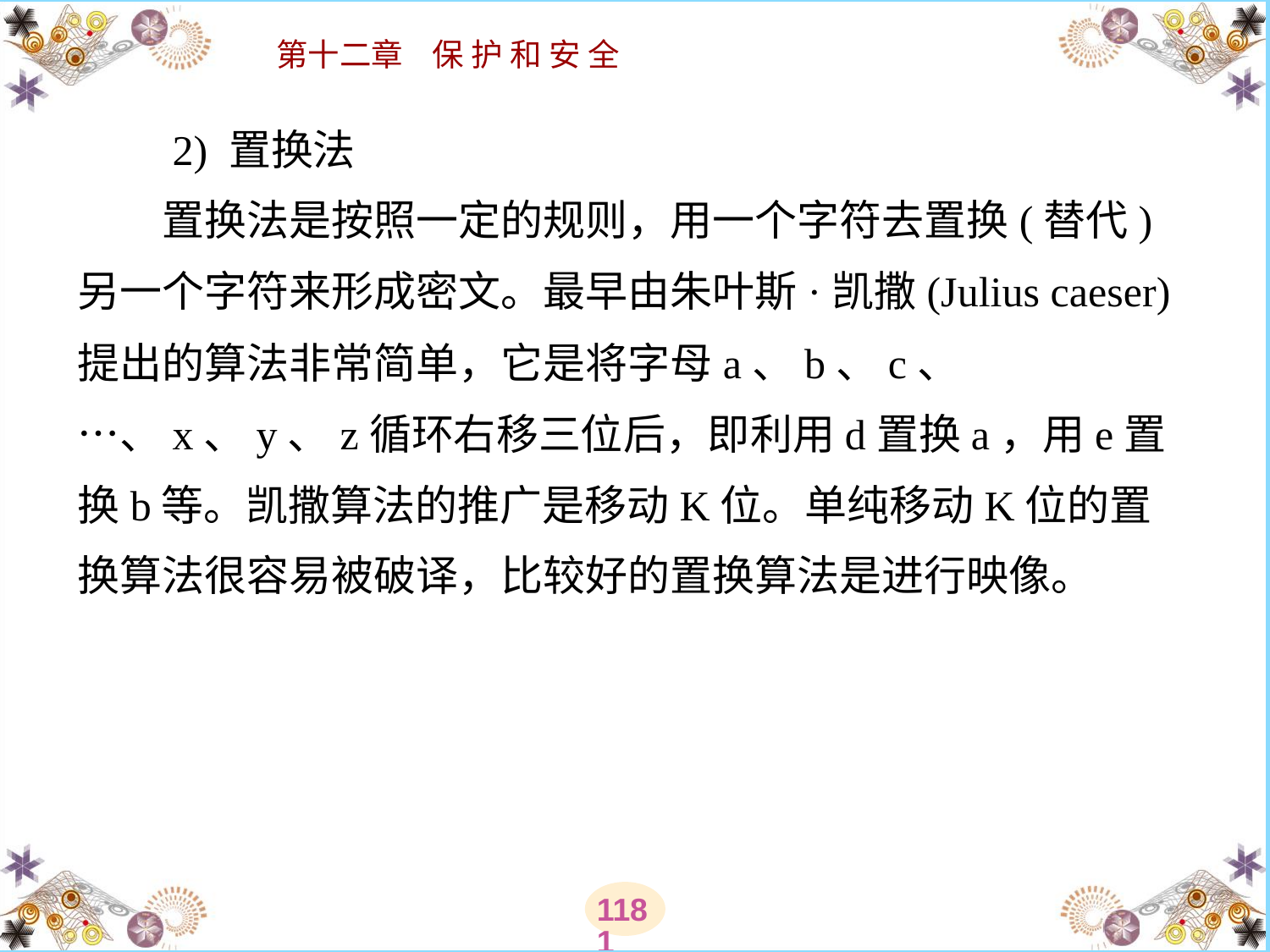

# 2) 置换法 　　置换法是按照一定的规则，用一个字符去置换(替代)另一个字符来形成密文。最早由朱叶斯·凯撒(Julius caeser)提出的算法非常简单，它是将字母a、b、c、…、x、y、z循环右移三位后，即利用d置换a，用e置换b等。凯撒算法的推广是移动K位。单纯移动K位的置换算法很容易被破译，比较好的置换算法是进行映像。